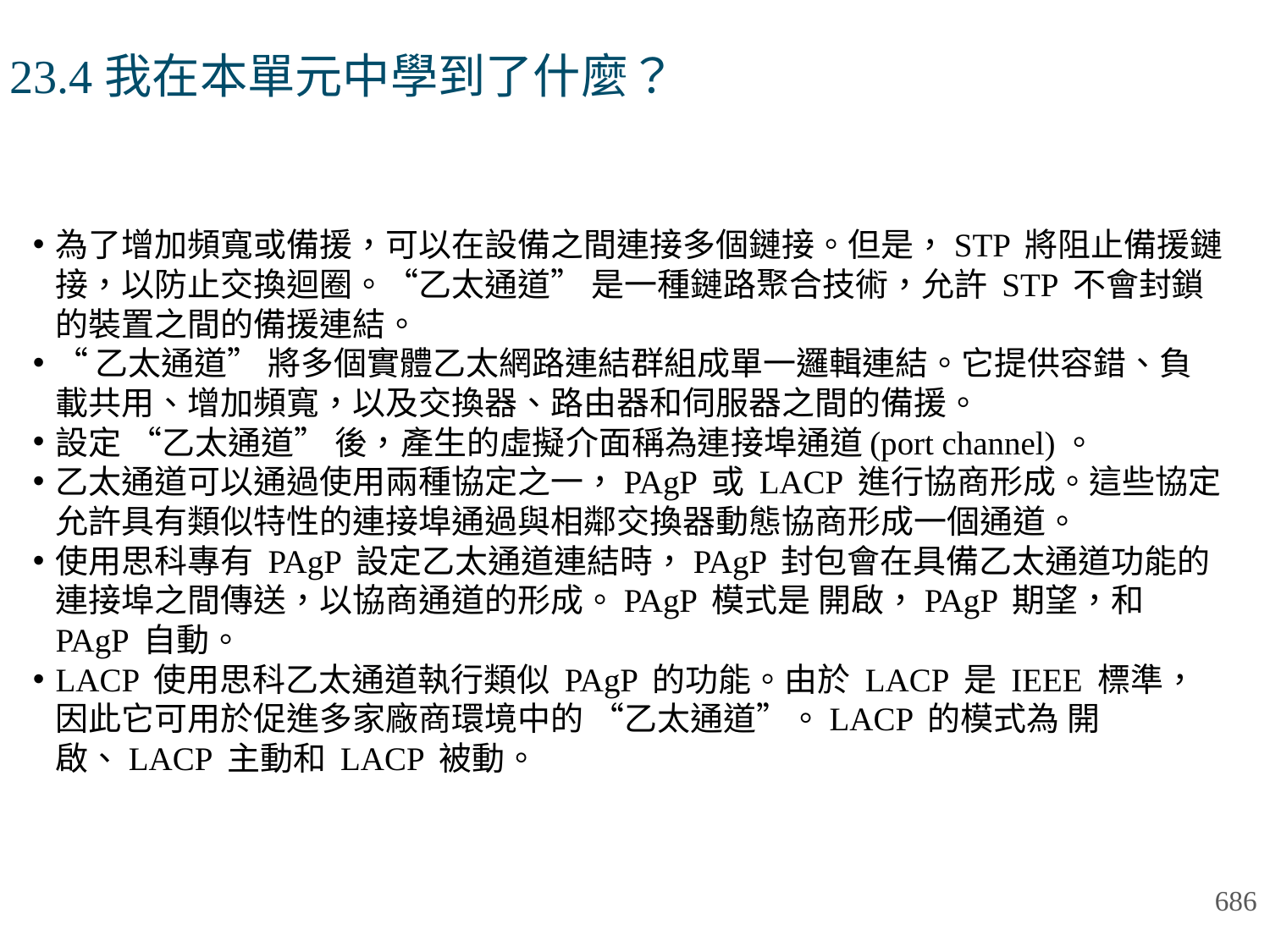

# 23.4我在本單元中學到了什麼？
為了增加頻寬或備援，可以在設備之間連接多個鏈接。但是，STP 將阻止備援鏈接，以防止交換迴圈。“乙太通道” 是一種鏈路聚合技術，允許 STP 不會封鎖的裝置之間的備援連結。
“乙太通道” 將多個實體乙太網路連結群組成單一邏輯連結。它提供容錯、負載共用、增加頻寬，以及交換器、路由器和伺服器之間的備援。
設定 “乙太通道” 後，產生的虛擬介面稱為連接埠通道(port channel)。
乙太通道可以通過使用兩種協定之一，PAgP 或 LACP 進行協商形成。這些協定允許具有類似特性的連接埠通過與相鄰交換器動態協商形成一個通道。
使用思科專有 PAgP 設定乙太通道連結時，PAgP 封包會在具備乙太通道功能的連接埠之間傳送，以協商通道的形成。PAgP 模式是 開啟，PAgP 期望，和 PAgP 自動。
LACP 使用思科乙太通道執行類似 PAgP 的功能。由於 LACP 是 IEEE 標準，因此它可用於促進多家廠商環境中的 “乙太通道”。LACP 的模式為 開啟、LACP 主動和 LACP 被動。

686